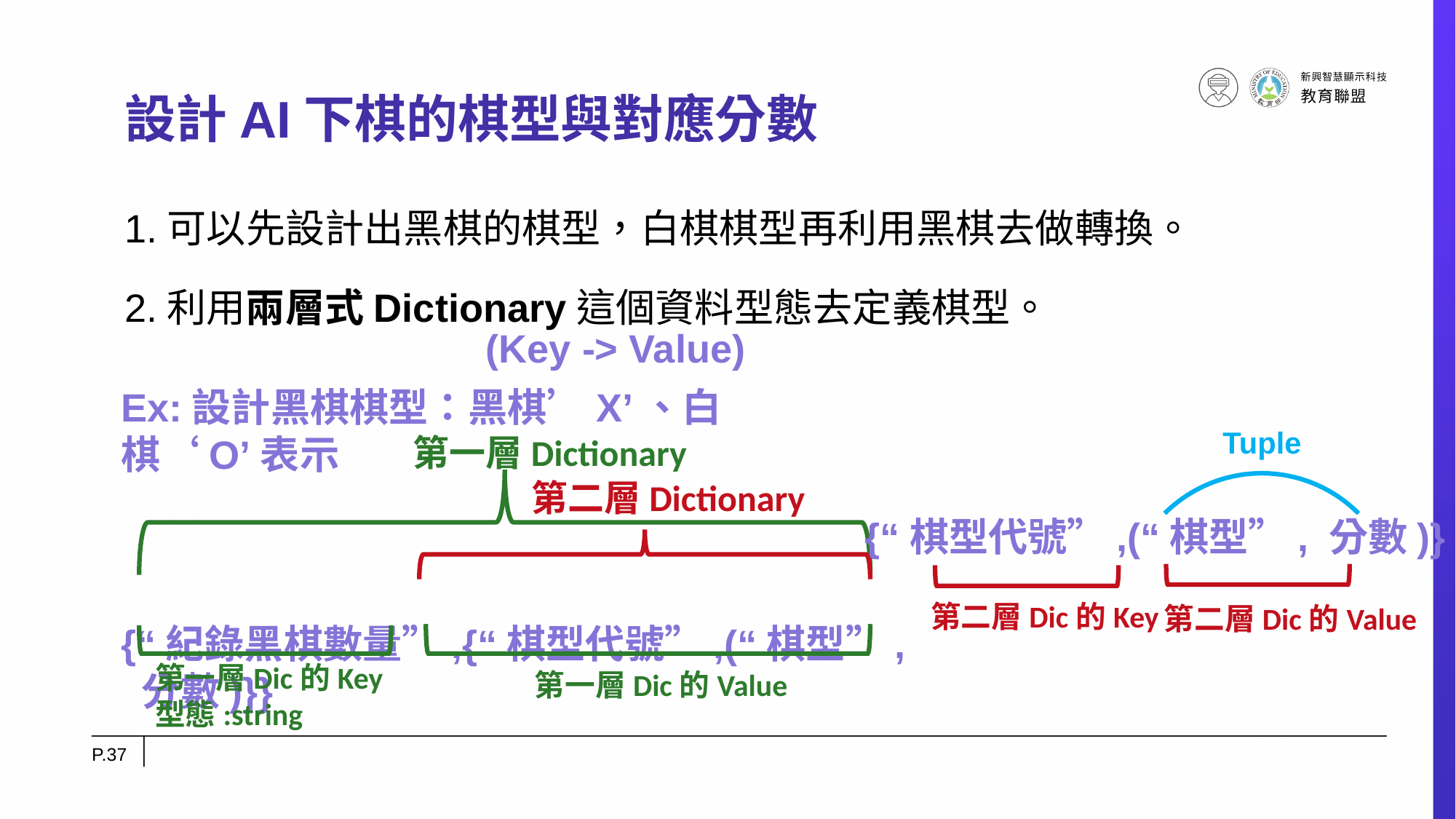

# 設計AI下棋的棋型與對應分數
1.可以先設計出黑棋的棋型，白棋棋型再利用黑棋去做轉換。
2.利用兩層式Dictionary這個資料型態去定義棋型。

(Key -> Value)

Ex:設計黑棋棋型：黑棋’X’、白棋‘O’表示

{“紀錄黑棋數量”,{“棋型代號”,(“棋型”, 分數)}}

第一層Dictionary
第二層Dictionary

第一層Dic的Key
型態:string
第一層Dic的Value
Tuple

{“棋型代號”,(“棋型”, 分數)}
第二層Dic的Key
第二層Dic的Value
P.37